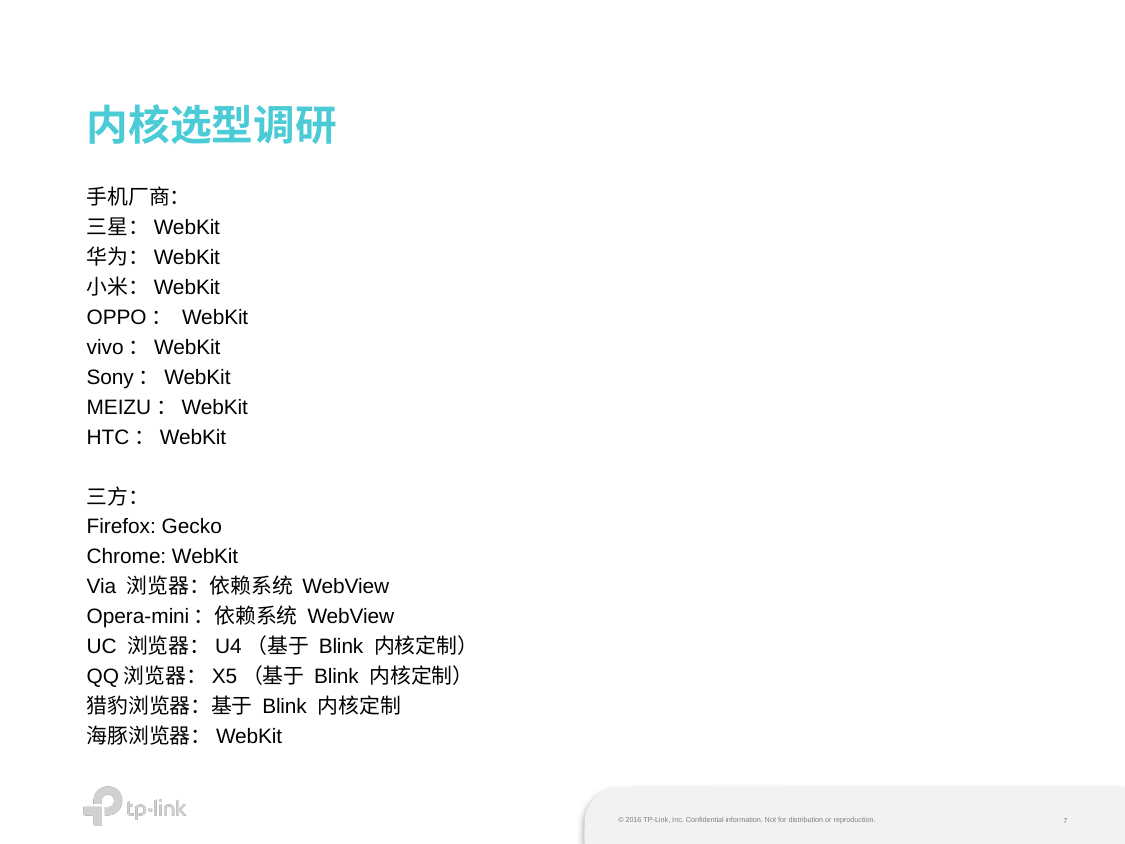

# 内核选型调研
手机厂商：
三星：WebKit
华为：WebKit
小米：WebKit
OPPO： WebKit
vivo：WebKit
Sony：WebKit
MEIZU：WebKit
HTC：WebKit
三方：
Firefox: Gecko
Chrome: WebKit
Via 浏览器：依赖系统 WebView
Opera-mini：依赖系统 WebView
UC 浏览器：U4（基于 Blink 内核定制）
QQ浏览器：X5（基于 Blink 内核定制）
猎豹浏览器：基于 Blink 内核定制
海豚浏览器：WebKit